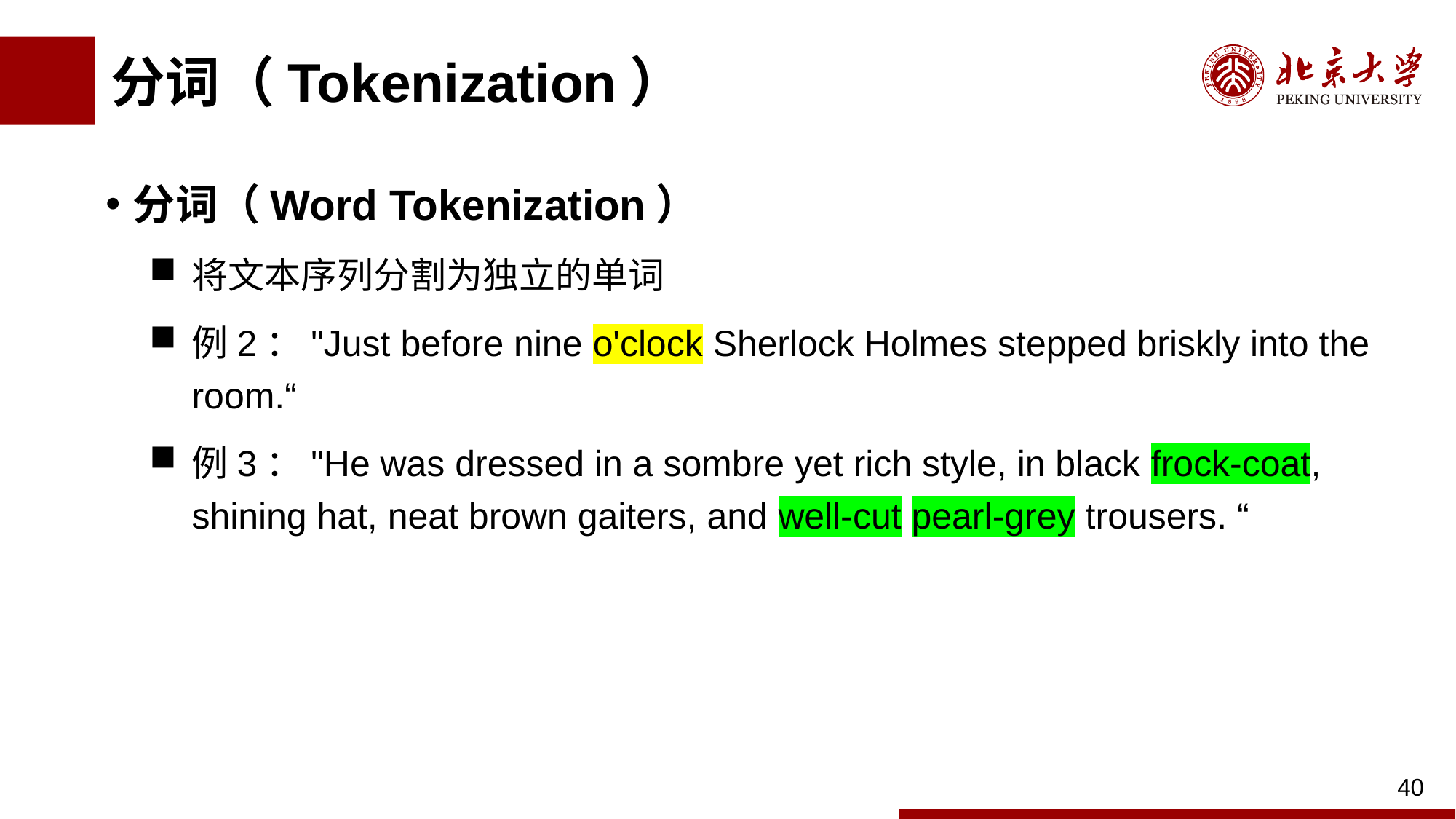

# 分词（Tokenization）
分词（Word Tokenization）
将文本序列分割为独立的单词
例2："Just before nine o'clock Sherlock Holmes stepped briskly into the room.“
例3："He was dressed in a sombre yet rich style, in black frock-coat, shining hat, neat brown gaiters, and well-cut pearl-grey trousers. “